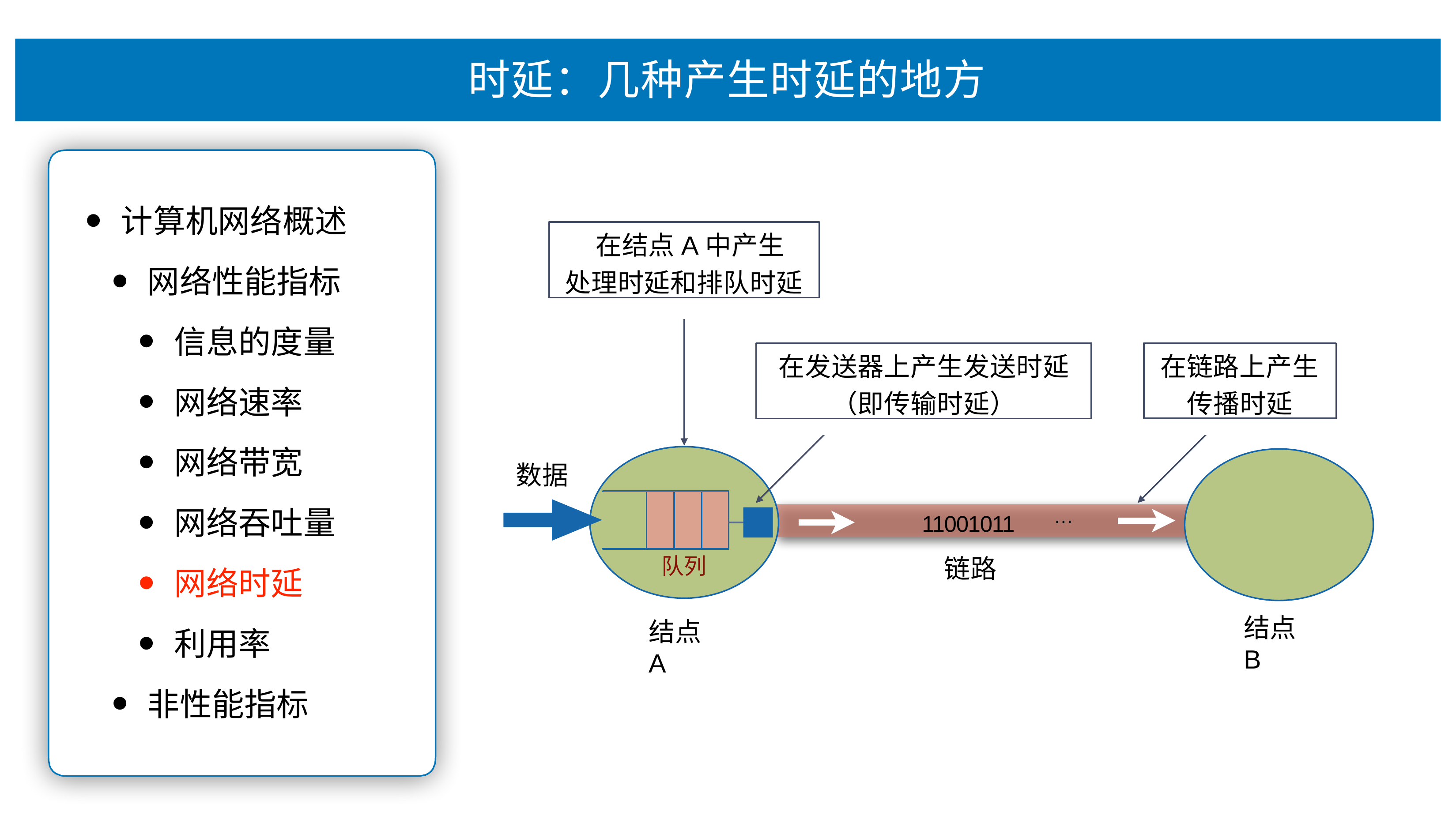

# 时延：⼏种产⽣时延的地⽅

计算机⽹络概述
⽹络性能指标
信息的度量
⽹络速率
⽹络带宽
⽹络吞吐量
⽹络时延
利⽤率
⾮性能指标
在结点A中产⽣ 处理时延和排队时延

在发送器上产⽣发送时延
（即传输时延）
在链路上产⽣ 传播时延

数据

…

11001011

队列
链路
结点B
结点A